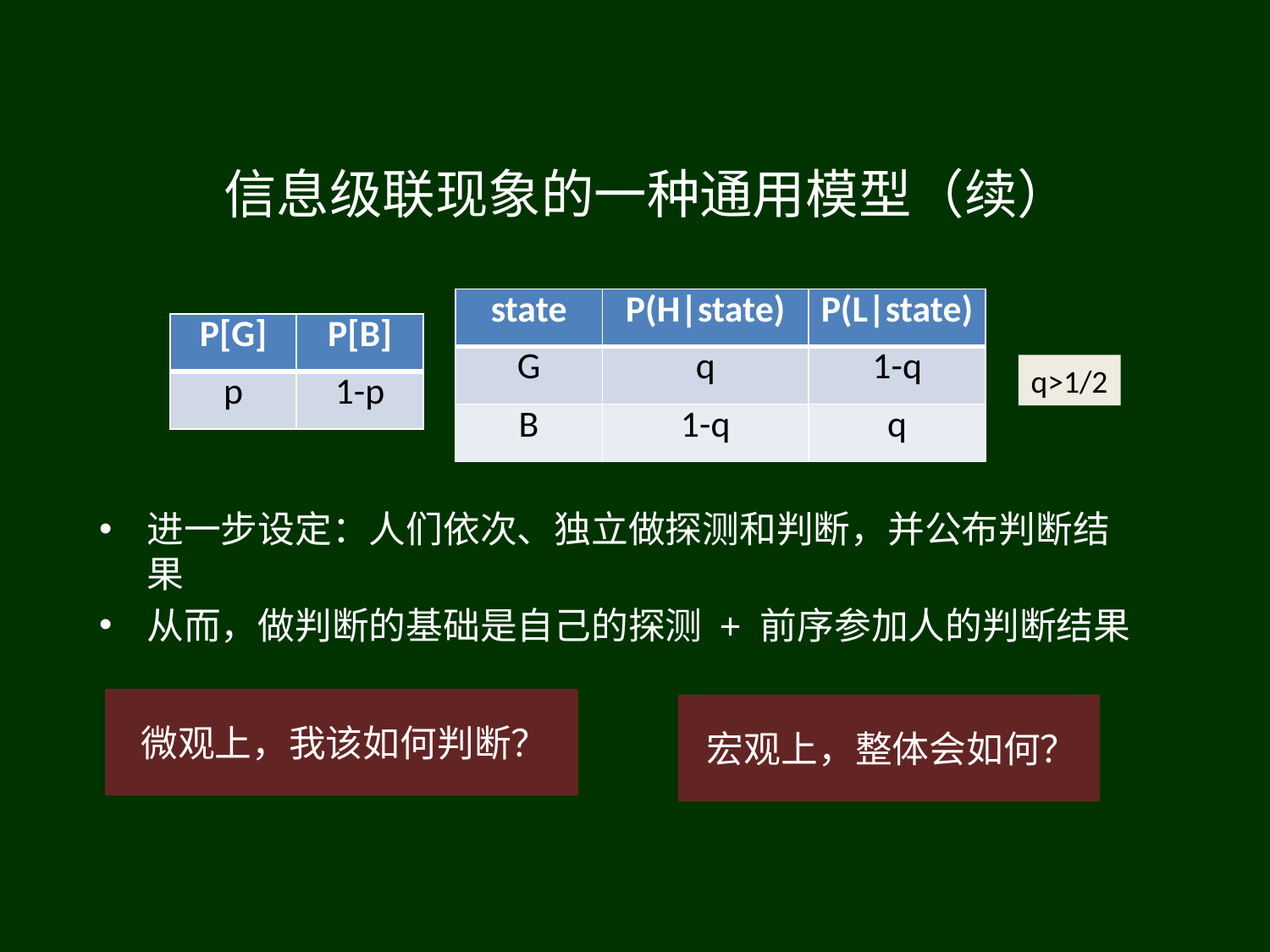

# 信息级联现象的一种通用模型（续）
| state | P(H|state) | P(L|state) |
| --- | --- | --- |
| G | q | 1-q |
| B | 1-q | q |
| P[G] | P[B] |
| --- | --- |
| p | 1-p |
q>1/2
进一步设定：人们依次、独立做探测和判断，并公布判断结果
从而，做判断的基础是自己的探测 + 前序参加人的判断结果
微观上，我该如何判断？
宏观上，整体会如何？